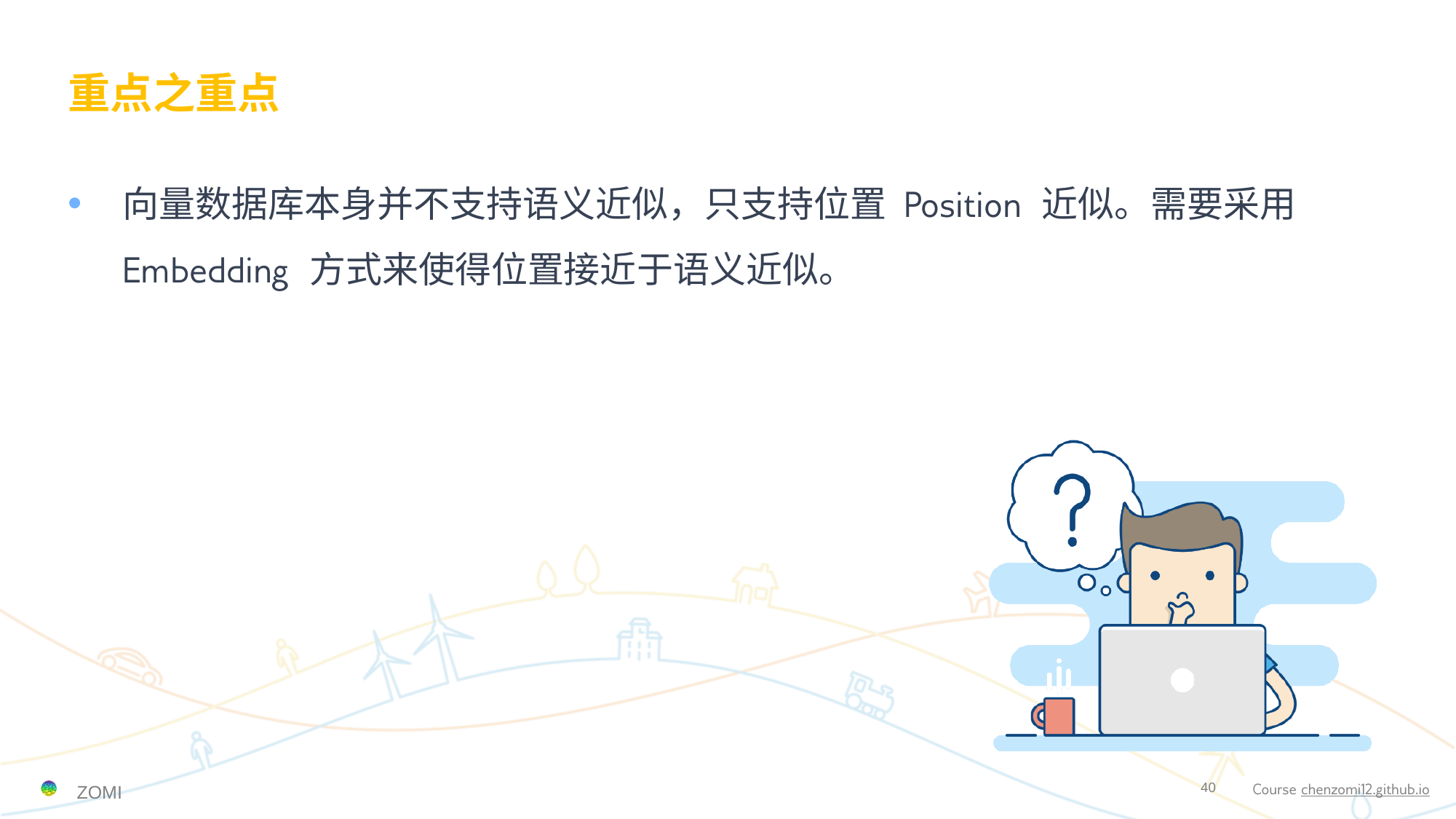

# 重点之重点
向量数据库本身并不支持语义近似，只支持位置 Position 近似。需要采用 Embedding 方式来使得位置接近于语义近似。